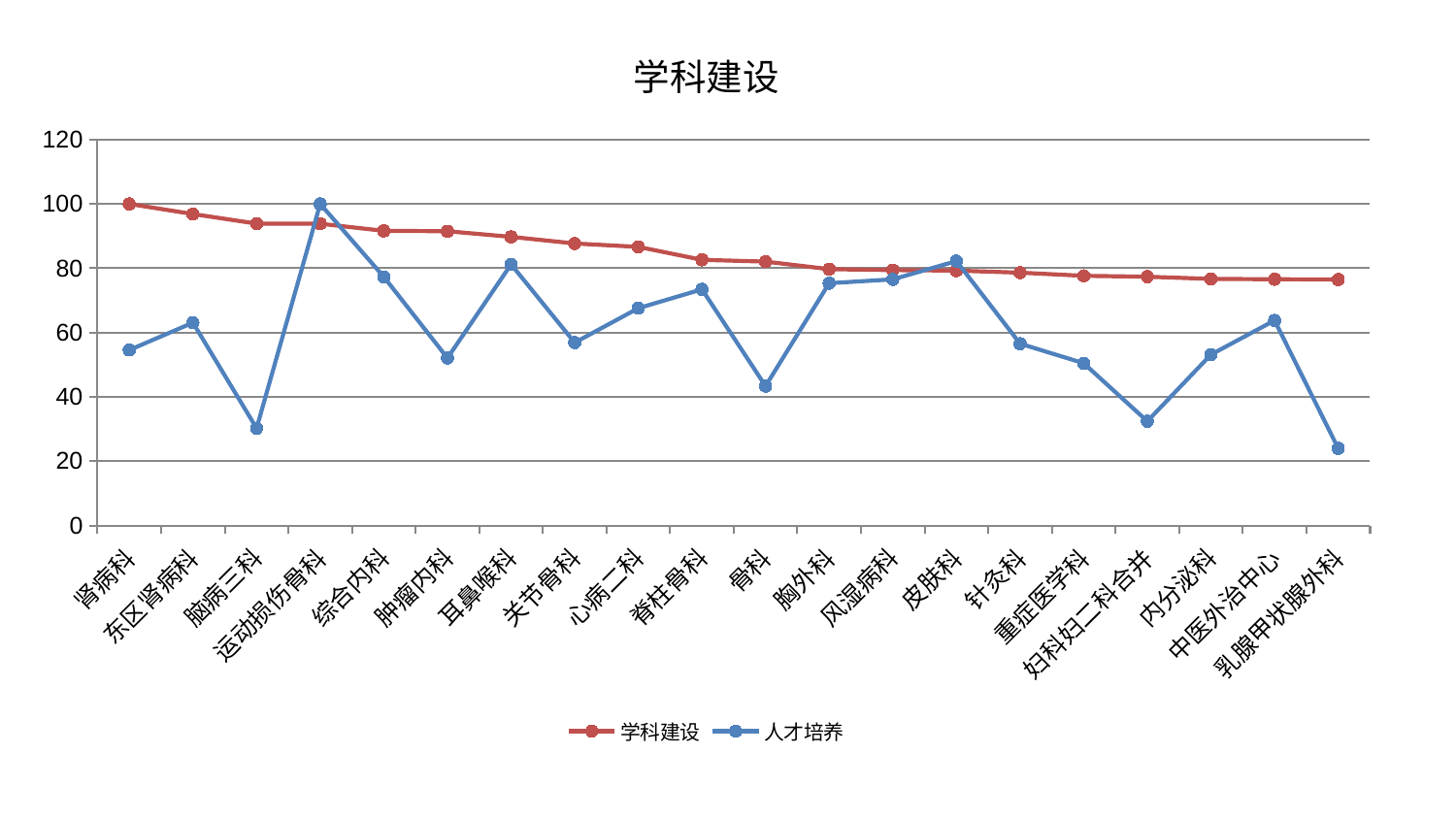

### Chart: 学科建设

| Category | 学科建设 | 人才培养 |
|---|---|---|
| 肾病科 | 100.0 | 54.5746824082322 |
| 东区肾病科 | 96.85860624539184 | 63.07283672594848 |
| 脑病三科 | 93.8893957821522 | 30.223457891784843 |
| 运动损伤骨科 | 93.84416182872948 | 100.0 |
| 综合内科 | 91.63290281785682 | 77.33260861566555 |
| 肿瘤内科 | 91.5093284344847 | 52.07698883428909 |
| 耳鼻喉科 | 89.76315062628541 | 81.20675369238947 |
| 关节骨科 | 87.70627095984399 | 56.875613659659884 |
| 心病二科 | 86.65243352750646 | 67.5775470447799 |
| 脊柱骨科 | 82.61963184670111 | 73.439932013332 |
| 骨科 | 82.07437946750092 | 43.345013649026114 |
| 胸外科 | 79.72480595693118 | 75.35268796967458 |
| 风湿病科 | 79.42609093064019 | 76.53967428208806 |
| 皮肤科 | 79.26821903645316 | 82.23421925644767 |
| 针灸科 | 78.62694731556567 | 56.55347664050843 |
| 重症医学科 | 77.64429160798133 | 50.471602612345066 |
| 妇科妇二科合并 | 77.3702080405598 | 32.40677236983045 |
| 内分泌科 | 76.6823035635177 | 53.15212279161498 |
| 中医外治中心 | 76.57862940862998 | 63.77708799424013 |
| 乳腺甲状腺外科 | 76.49817234708702 | 23.97993889009097 |
220